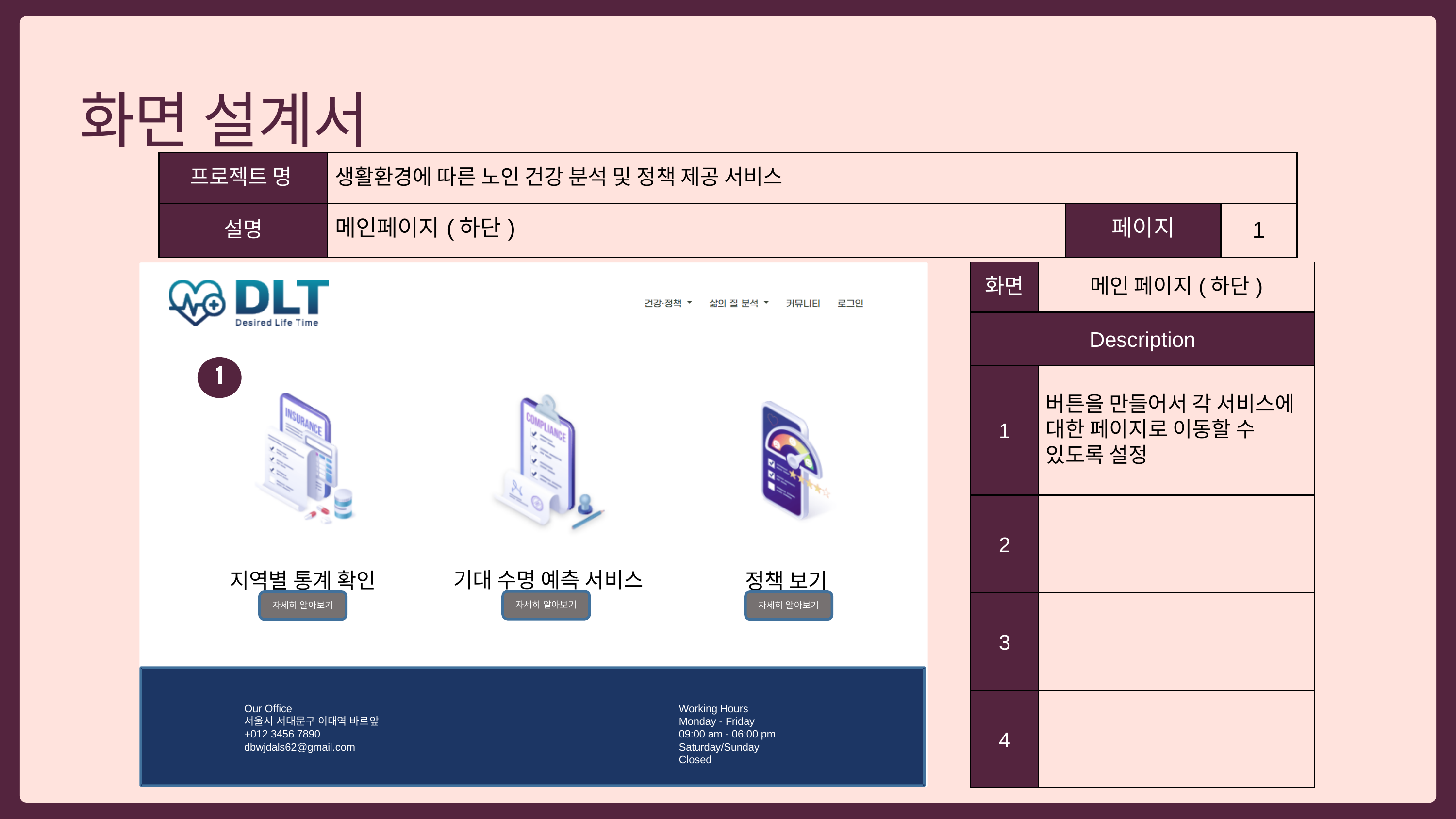

화면 설계서
| 프로젝트 명 | 생활환경에 따른 노인 건강 분석 및 정책 제공 서비스 | 생활환경에 따른 노인 건강 분석 및 정책 제공 서비스 | 생활환경에 따른 노인 건강 분석 및 정책 제공 서비스 |
| --- | --- | --- | --- |
| 설명 | 메인페이지(하단) | 페이지 | 1 |
| 화면 | 메인 페이지(하단) |
| --- | --- |
| Description | Description |
| 1 | 버튼을 만들어서 각 서비스에 대한 페이지로 이동할 수 있도록 설정 |
| 2 |  |
| 3 |  |
| 4 |  |

ABOUT US
Desired Of Lifetime
DLT는 어르신들의 수명을 예측하고 복지 정책을 제공 받을 수 있도록 도와드리고 있습니다.
NOTICE
어르신들을 위한 정보와 지식을 공유하는 장소, 정보 게시판입니다!
노년기의 건강과 행복을 더 잘 관리할 수 있는 다양한 정보를 찾을 수 있습니다. 여러분의 경험과 지식을 공유하고, 다른 이들과 소통하며, 노인들을 위한 더 나은 미래를 고민하는 곳입니다. 함께 건강하고 풍요로운 노년을 위한 정보를 나눠보세요!"

1

기대 수명 예측 서비스

지역별 통계 확인

정책 보기

자세히 알아보기

자세히 알아보기

자세히 알아보기

Our Office
서울시 서대문구 이대역 바로앞
+012 3456 7890
dbwjdals62@gmail.com
Working Hours
Monday - Friday
09:00 am - 06:00 pm
Saturday/Sunday
Closed